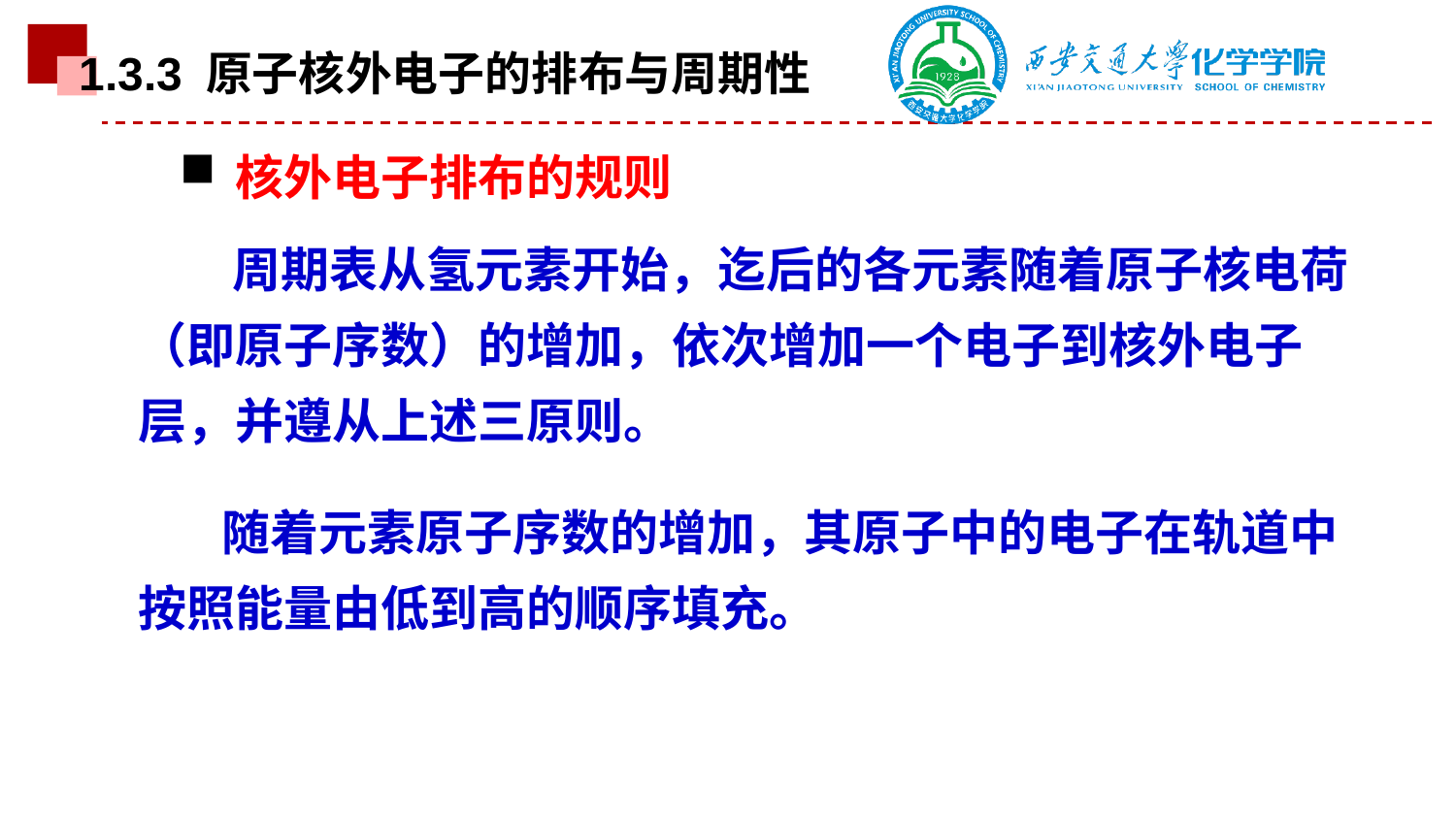

1.3.3 原子核外电子的排布与周期性
核外电子排布的规则

          周期表从氢元素开始，迄后的各元素随着原子核电荷（即原子序数）的增加，依次增加一个电子到核外电子层，并遵从上述三原则。
         随着元素原子序数的增加，其原子中的电子在轨道中按照能量由低到高的顺序填充。